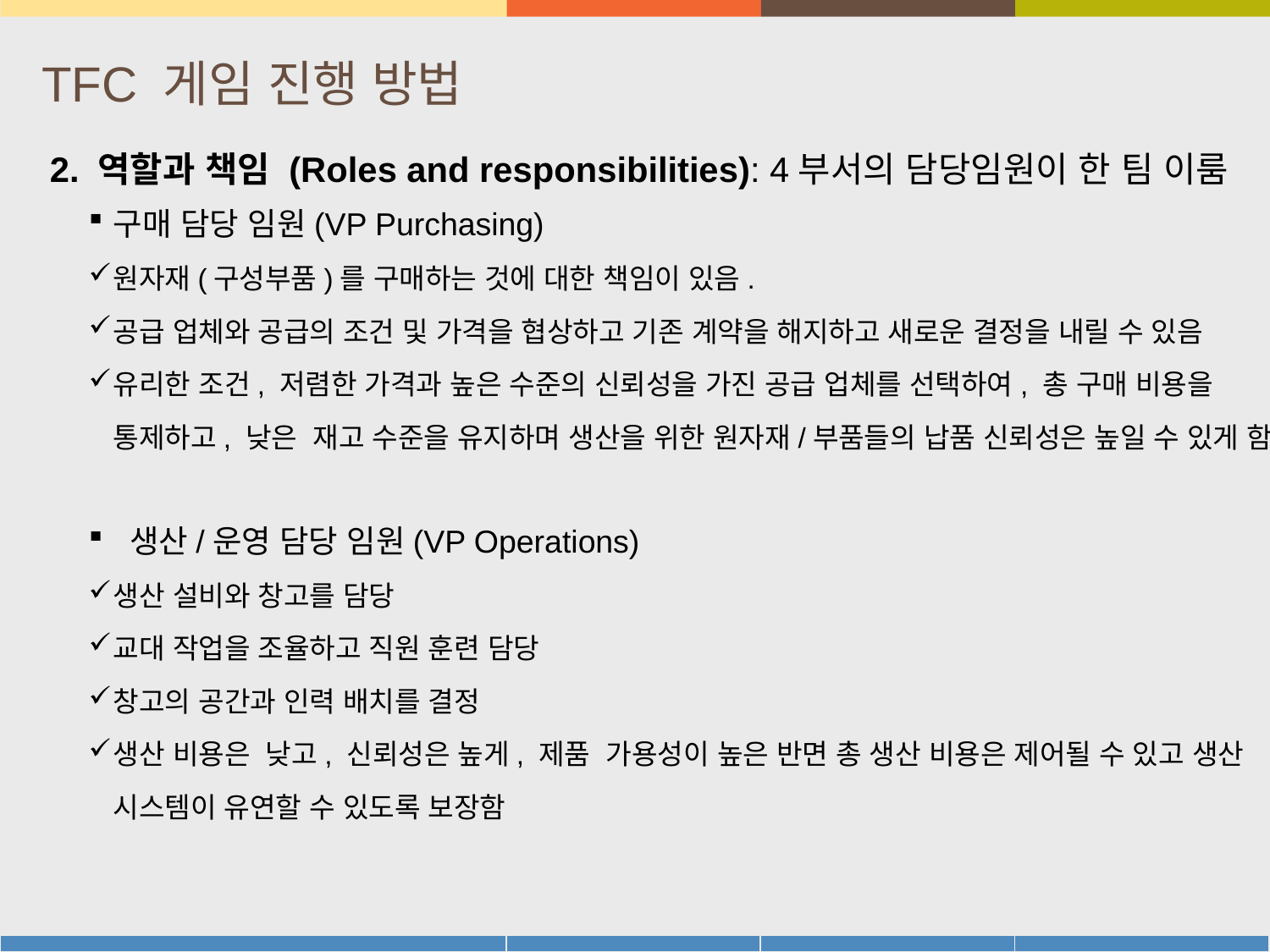

# TFC 게임 진행 방법
2. 역할과 책임 (Roles and responsibilities): 4부서의 담당임원이 한 팀 이룸
구매 담당 임원(VP Purchasing)
원자재(구성부품)를 구매하는 것에 대한 책임이 있음.
공급 업체와 공급의 조건 및 가격을 협상하고 기존 계약을 해지하고 새로운 결정을 내릴 수 있음
유리한 조건, 저렴한 가격과 높은 수준의 신뢰성을 가진 공급 업체를 선택하여, 총 구매 비용을  통제하고, 낮은  재고 수준을 유지하며 생산을 위한 원자재/부품들의 납품 신뢰성은 높일 수 있게 함

 생산/운영 담당 임원(VP Operations)
생산 설비와 창고를 담당
교대 작업을 조율하고 직원 훈련 담당
창고의 공간과 인력 배치를 결정
생산 비용은  낮고, 신뢰성은 높게, 제품  가용성이 높은 반면 총 생산 비용은 제어될 수 있고 생산 시스템이 유연할 수 있도록 보장함